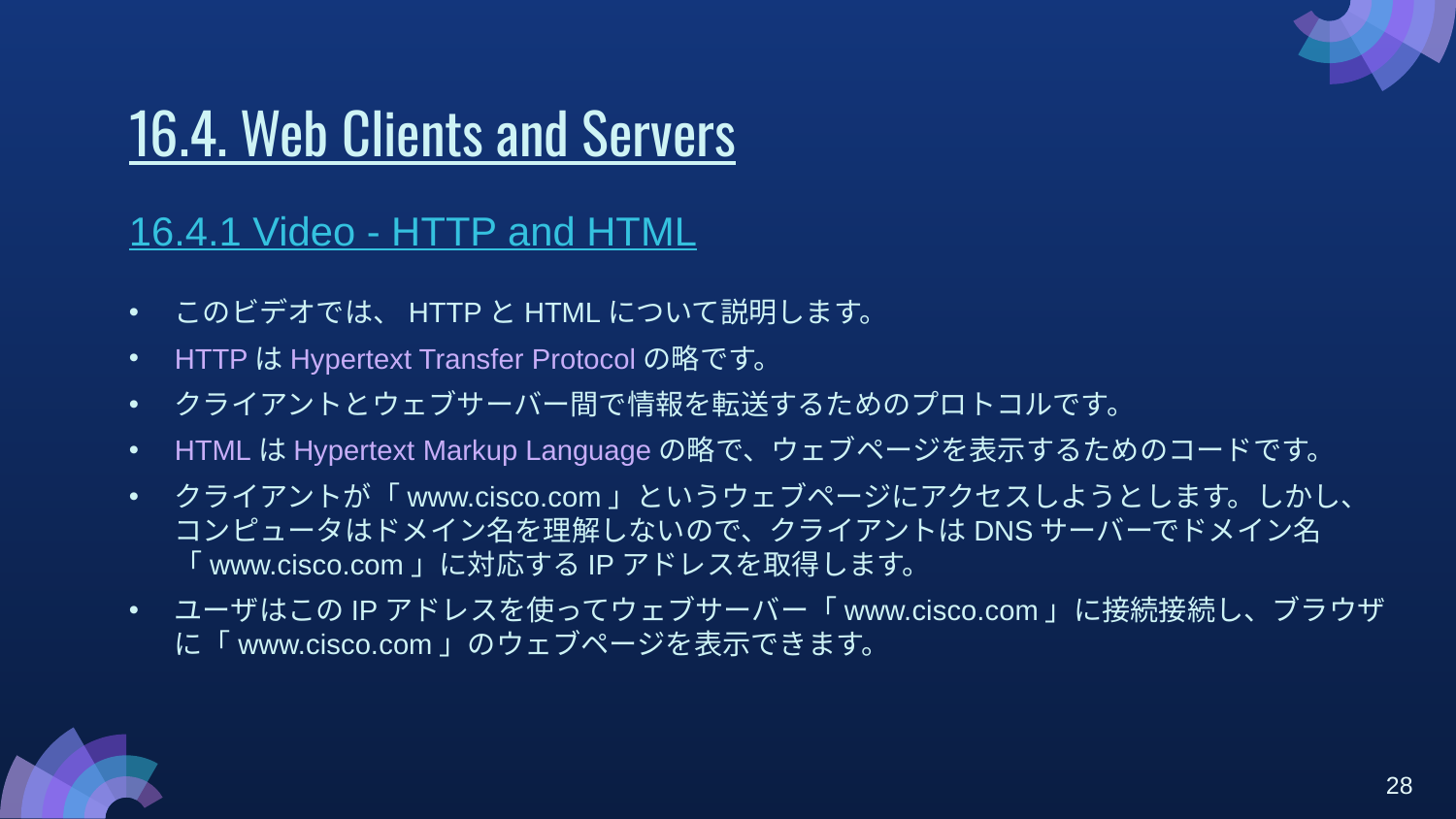

# 16.4. Web Clients and Servers
16.4.1 Video - HTTP and HTML
このビデオでは、HTTPとHTMLについて説明します。
HTTPはHypertext Transfer Protocolの略です。
クライアントとウェブサーバー間で情報を転送するためのプロトコルです。
HTMLはHypertext Markup Languageの略で、ウェブページを表示するためのコードです。
クライアントが「www.cisco.com」というウェブページにアクセスしようとします。しかし、コンピュータはドメイン名を理解しないので、クライアントはDNSサーバーでドメイン名「www.cisco.com」に対応するIPアドレスを取得します。
ユーザはこのIPアドレスを使ってウェブサーバー「www.cisco.com」に接続接続し、ブラウザに「www.cisco.com」のウェブページを表示できます。
28